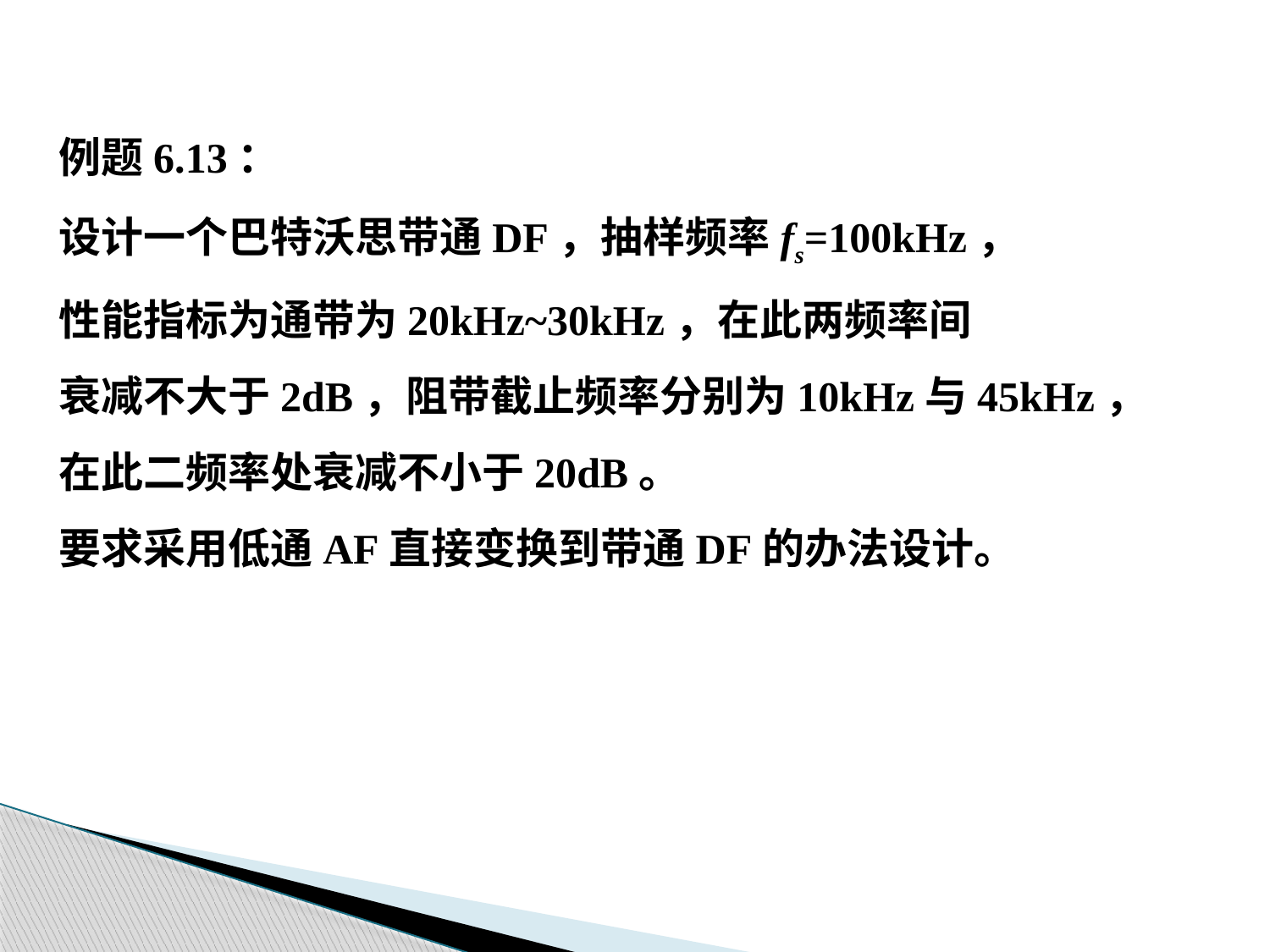

例题6.13：
设计一个巴特沃思带通DF，抽样频率fs=100kHz，
性能指标为通带为20kHz~30kHz，在此两频率间
衰减不大于2dB，阻带截止频率分别为10kHz与45kHz，
在此二频率处衰减不小于20dB。
要求采用低通AF直接变换到带通DF的办法设计。